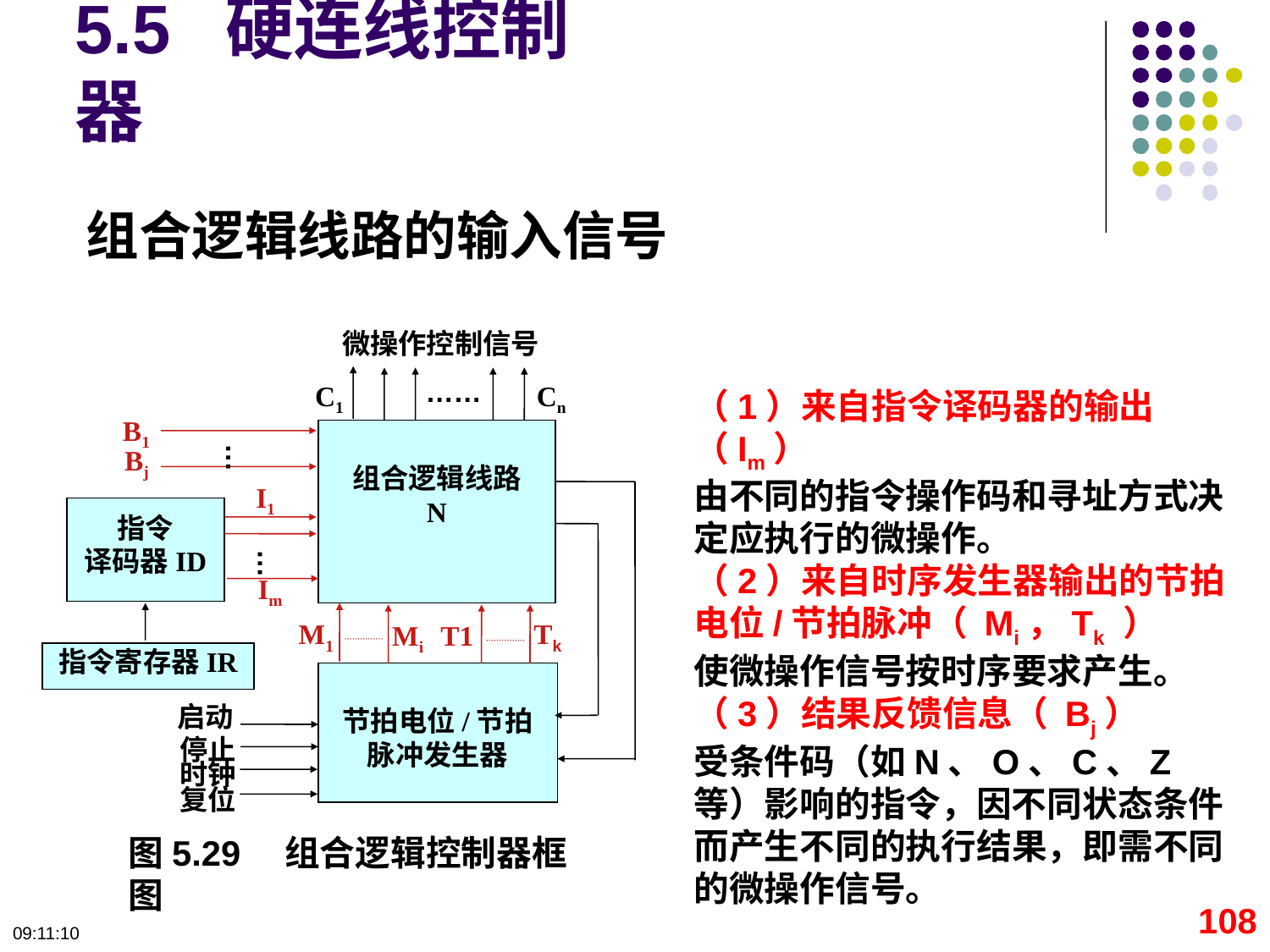

# 5.5  硬连线控制器
组合逻辑线路的输入信号
微操作控制信号

……
C1
Cn
B1

组合逻辑线路
N

…
Bj

I1

指令
译码器ID

…
Im

M1
Tk
Mi
T1

指令寄存器IR

节拍电位/节拍脉冲发生器
启动

停止

时钟

复位

图5.29　组合逻辑控制器框图
（1）来自指令译码器的输出（Im）
由不同的指令操作码和寻址方式决定应执行的微操作。
（2）来自时序发生器输出的节拍电位/节拍脉冲（ Mi，Tk ）
使微操作信号按时序要求产生。
（3）结果反馈信息（ Bj）
受条件码（如N、O、C、Z等）影响的指令，因不同状态条件而产生不同的执行结果，即需不同的微操作信号。
108
09:11:10